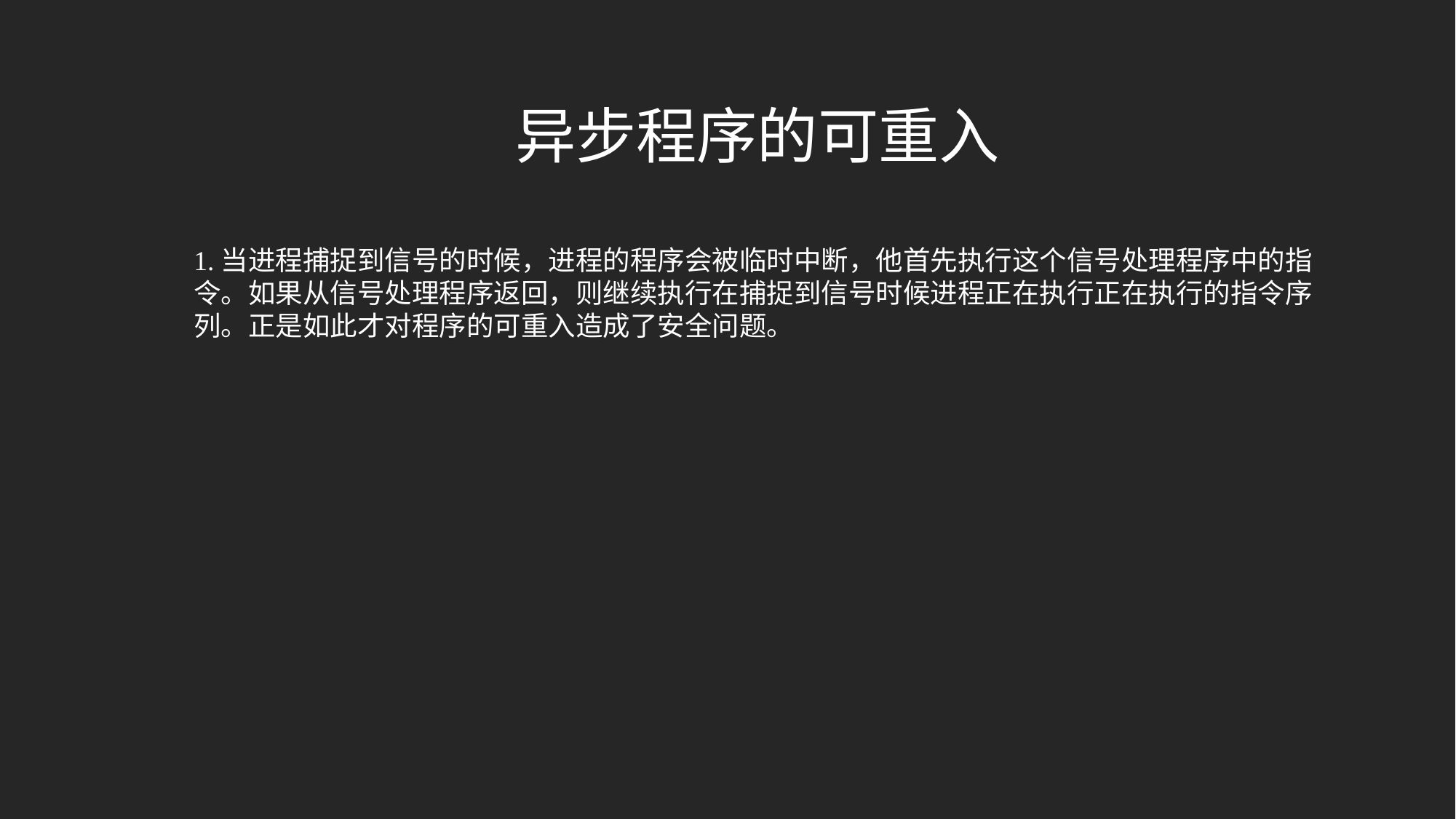

异步程序的可重入

1.当进程捕捉到信号的时候，进程的程序会被临时中断，他首先执行这个信号处理程序中的指令。如果从信号处理程序返回，则继续执行在捕捉到信号时候进程正在执行正在执行的指令序列。正是如此才对程序的可重入造成了安全问题。